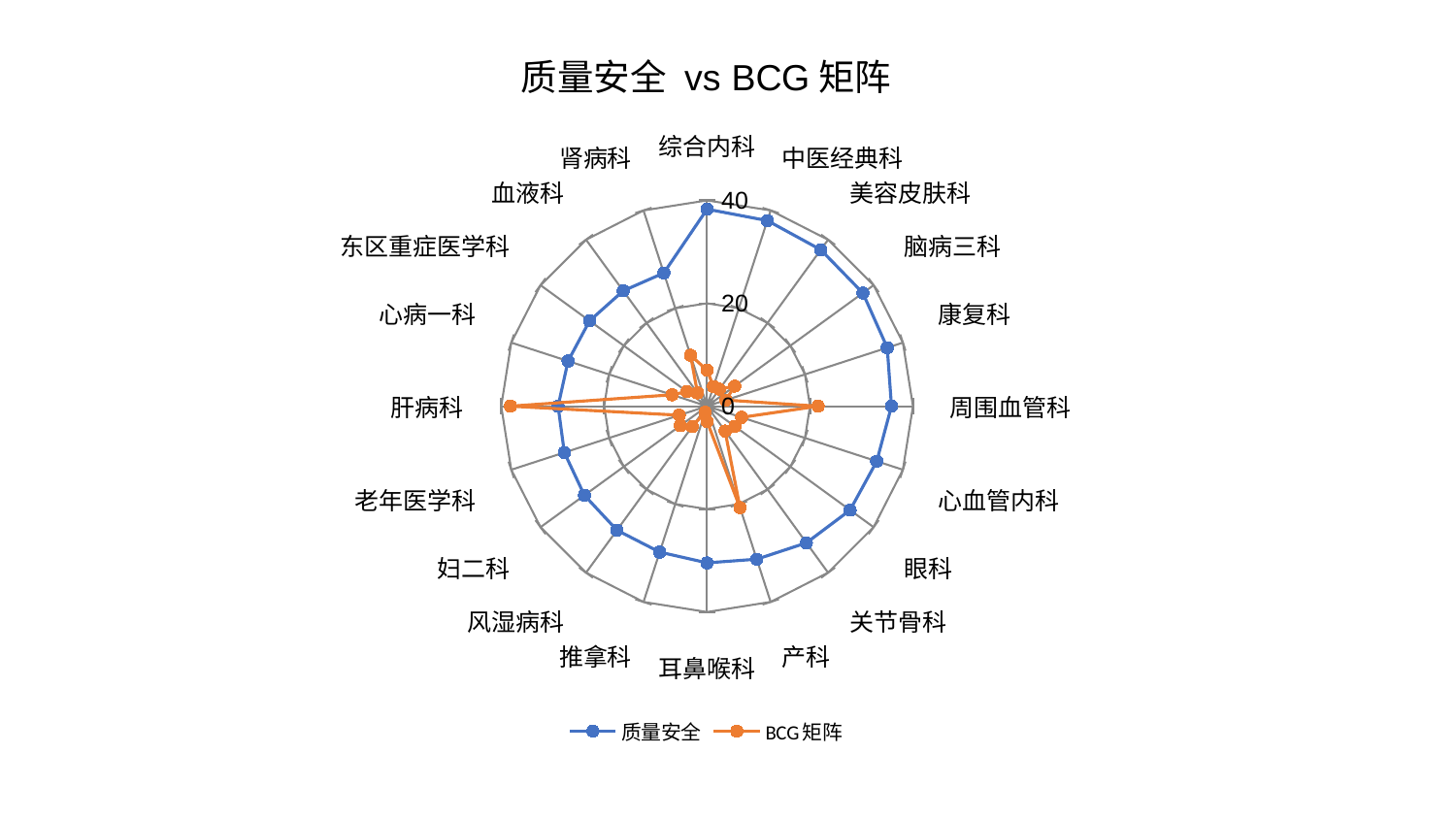

### Chart: 质量安全 vs BCG矩阵

| Category | 质量安全 | BCG矩阵 |
|---|---|---|
| 综合内科 | 38.288539003197016 | 6.996188892433071 |
| 中医经典科 | 37.92097283912402 | 4.0226106263200005 |
| 美容皮肤科 | 37.57900587672192 | 4.069870841939739 |
| 脑病三科 | 37.42449878852951 | 6.639568904437853 |
| 康复科 | 36.81031943929243 | 3.846922428149012 |
| 周围血管科 | 35.82585229186499 | 21.57623660356813 |
| 心血管内科 | 34.65952066262175 | 7.054109032086023 |
| 眼科 | 34.35533579896425 | 6.675270054178308 |
| 关节骨科 | 32.83847181426391 | 5.967079233139667 |
| 产科 | 31.274154474836063 | 20.716434724084987 |
| 耳鼻喉科 | 30.450635138739006 | 2.9902266908463404 |
| 推拿科 | 29.81855508191895 | 1.259093462290511 |
| 风湿病科 | 29.789536157828707 | 4.8945681258422855 |
| 妇二科 | 29.460469209837225 | 6.443590835524304 |
| 老年医学科 | 29.166771796957818 | 5.693288437313978 |
| 肝病科 | 28.9514080647749 | 38.20120946980353 |
| 心病一科 | 28.402885380587197 | 7.146927147890625 |
| 东区重症医学科 | 28.221219800068873 | 4.8335726190303 |
| 血液科 | 27.720570989287193 | 3.195916845204204 |
| 肾病科 | 27.217919764489466 | 10.412311240633356 |
11